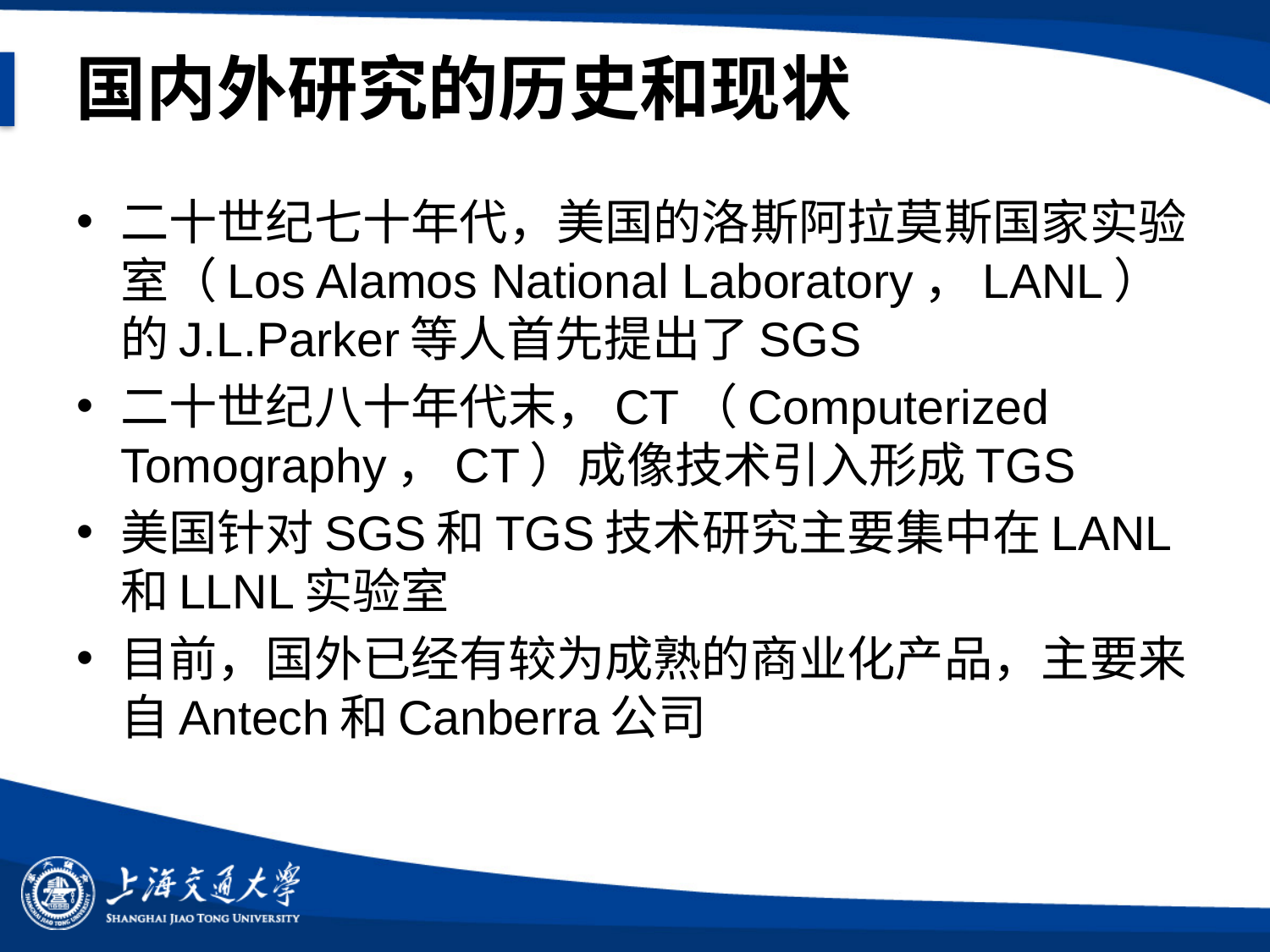

# 国内外研究的历史和现状
二十世纪七十年代，美国的洛斯阿拉莫斯国家实验室（Los Alamos National Laboratory，LANL）的J.L.Parker等人首先提出了SGS
二十世纪八十年代末，CT（Computerized Tomography，CT）成像技术引入形成TGS
美国针对SGS和TGS技术研究主要集中在LANL和LLNL实验室
目前，国外已经有较为成熟的商业化产品，主要来自Antech和Canberra公司